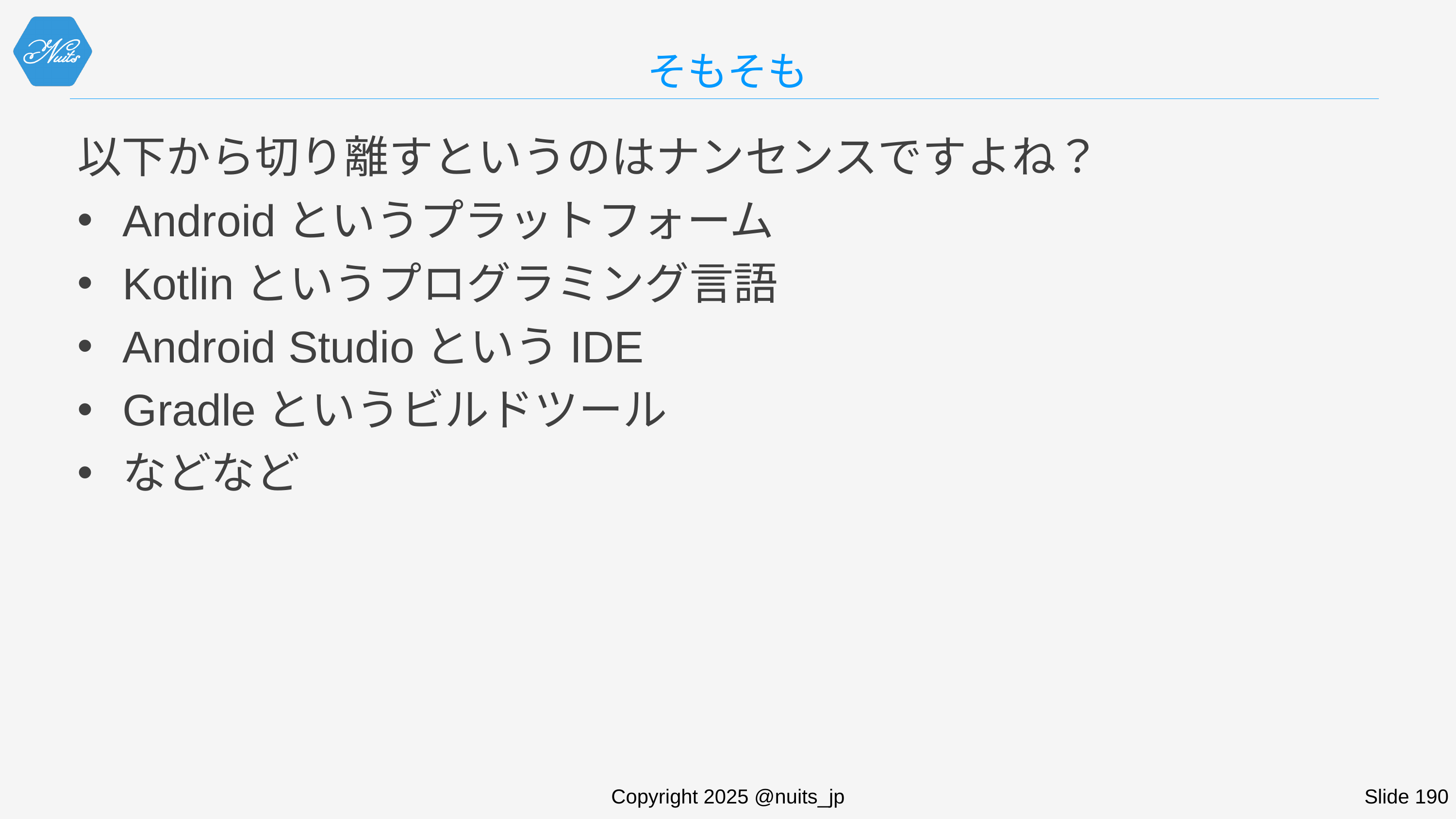

# そもそも
以下から切り離すというのはナンセンスですよね？
Androidというプラットフォーム
Kotlinというプログラミング言語
Android StudioというIDE
Gradleというビルドツール
などなど